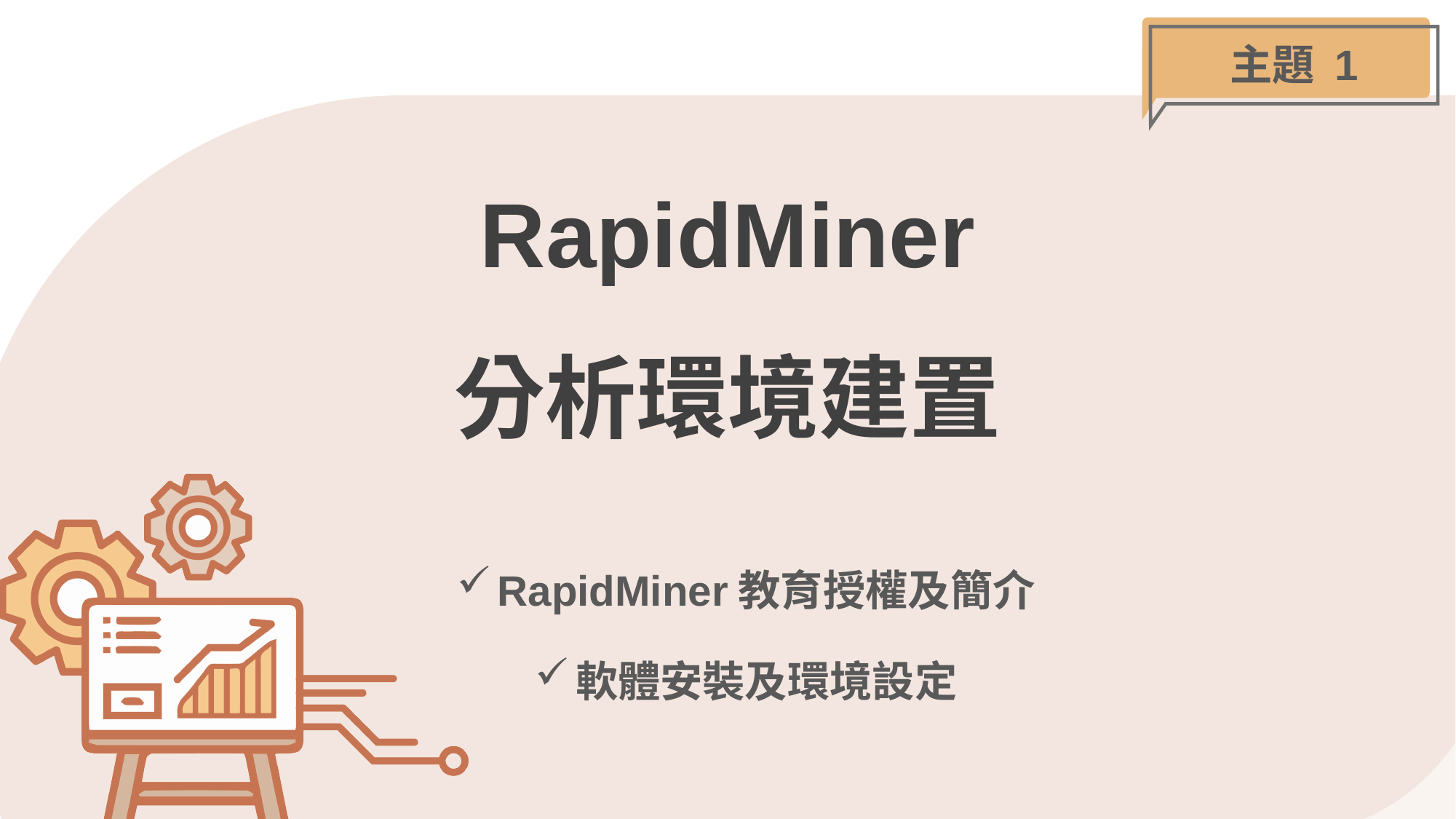

主題 1
# RapidMiner 分析環境建置
RapidMiner教育授權及簡介
軟體安裝及環境設定